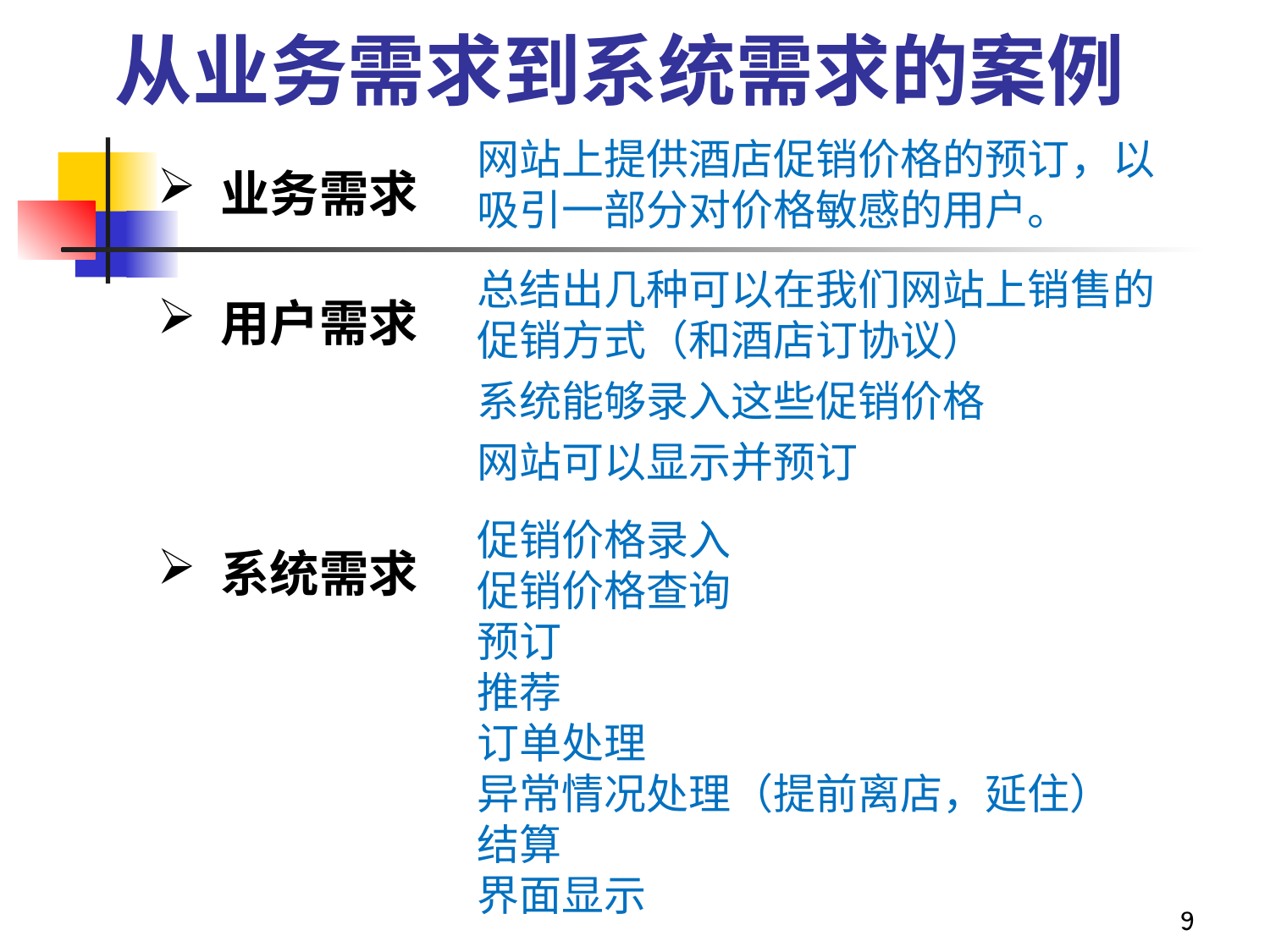

从业务需求到系统需求的案例
网站上提供酒店促销价格的预订，以吸引一部分对价格敏感的用户。
业务需求
总结出几种可以在我们网站上销售的促销方式（和酒店订协议）
系统能够录入这些促销价格
网站可以显示并预订
用户需求
促销价格录入
促销价格查询
预订
推荐
订单处理
异常情况处理（提前离店，延住）
结算
界面显示
系统需求
9